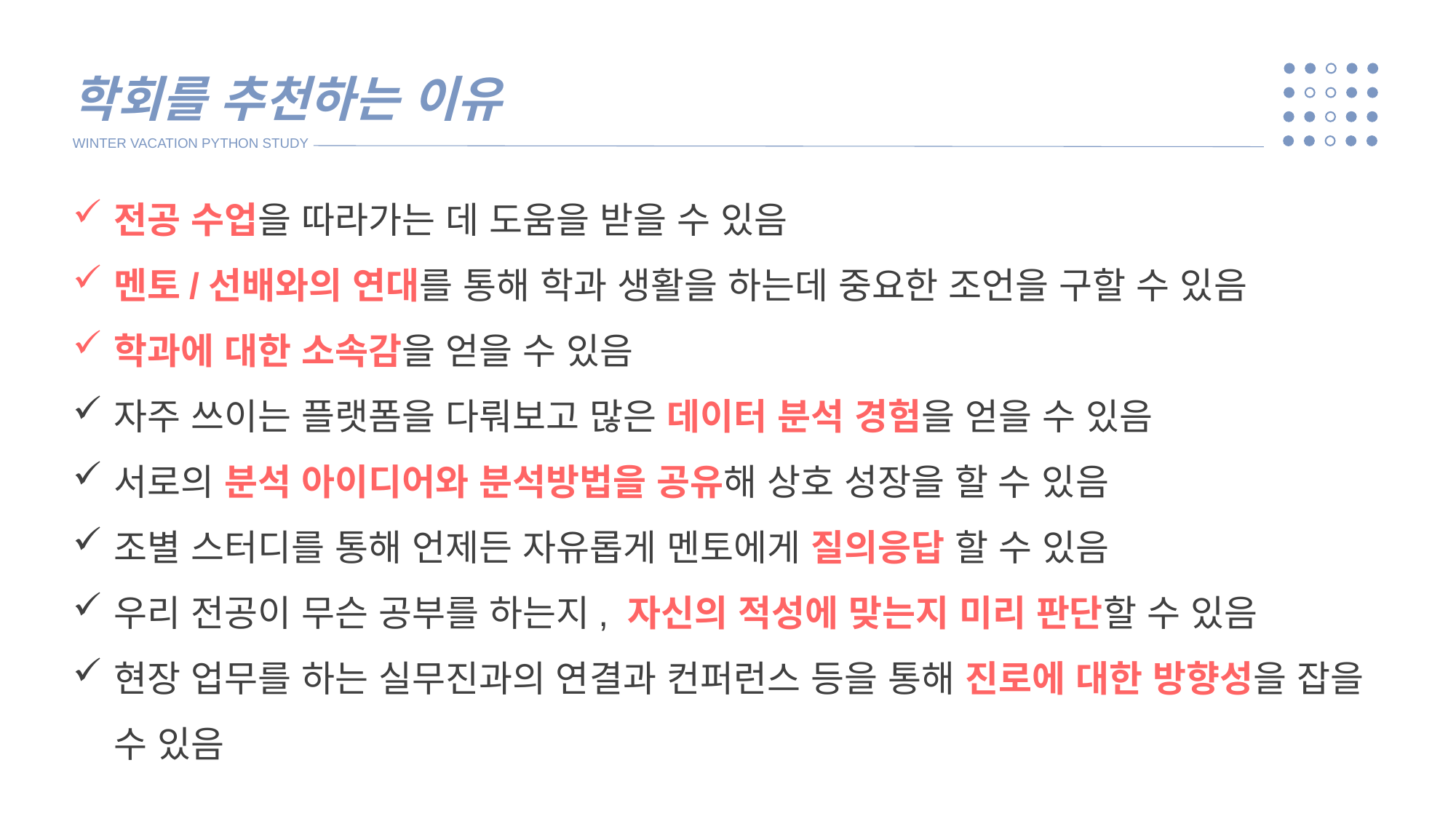

학회를 추천하는 이유
WINTER VACATION PYTHON STUDY

전공 수업을 따라가는 데 도움을 받을 수 있음
멘토/선배와의 연대를 통해 학과 생활을 하는데 중요한 조언을 구할 수 있음
학과에 대한 소속감을 얻을 수 있음
자주 쓰이는 플랫폼을 다뤄보고 많은 데이터 분석 경험을 얻을 수 있음
서로의 분석 아이디어와 분석방법을 공유해 상호 성장을 할 수 있음
조별 스터디를 통해 언제든 자유롭게 멘토에게 질의응답 할 수 있음
우리 전공이 무슨 공부를 하는지, 자신의 적성에 맞는지 미리 판단할 수 있음
현장 업무를 하는 실무진과의 연결과 컨퍼런스 등을 통해 진로에 대한 방향성을 잡을 수 있음